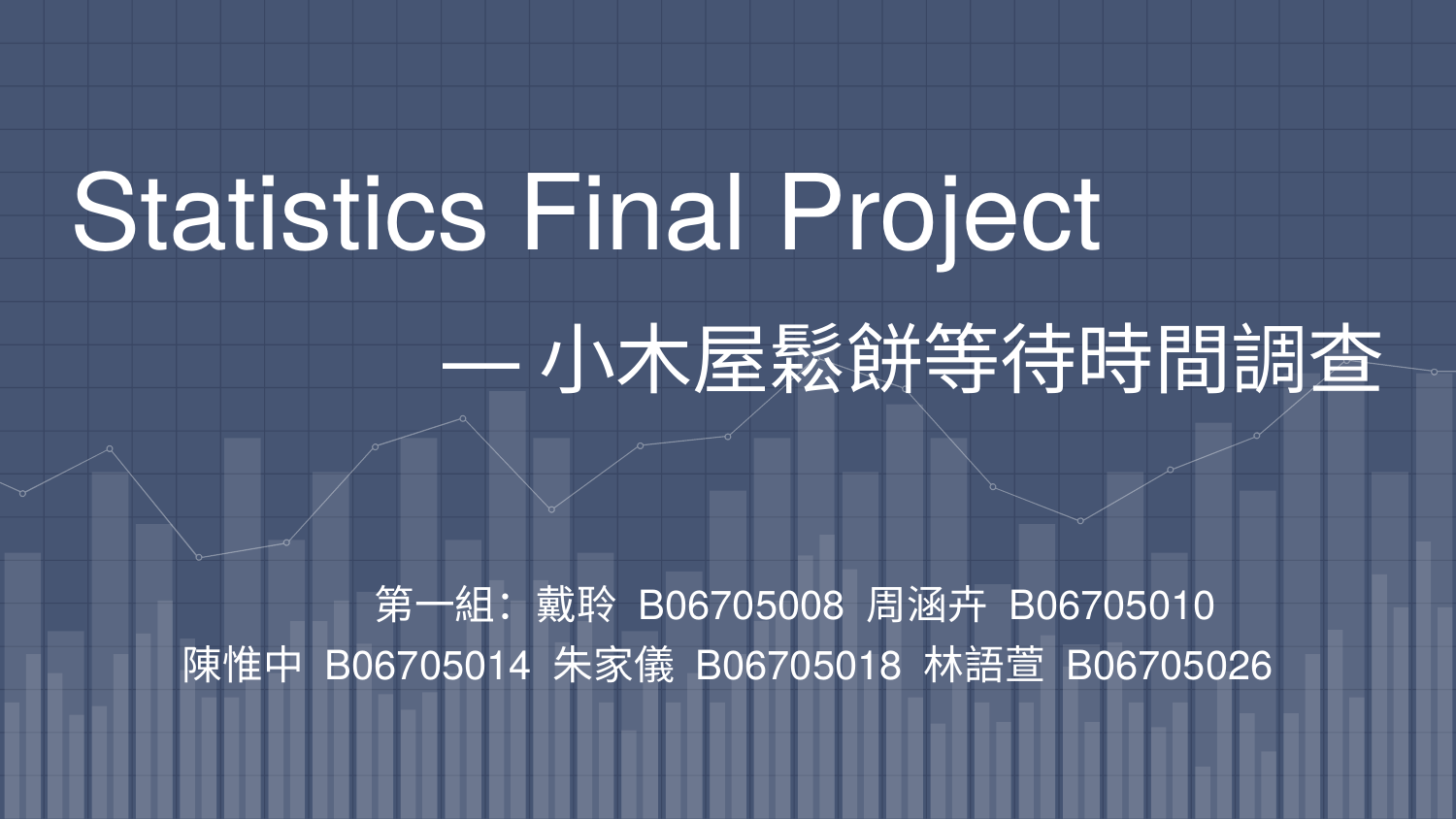

# Statistics Final Project
           —小木屋鬆餅等待時間調查
第一組：戴聆 B06705008 周涵卉 B06705010
陳惟中 B06705014 朱家儀 B06705018 林語萱 B06705026